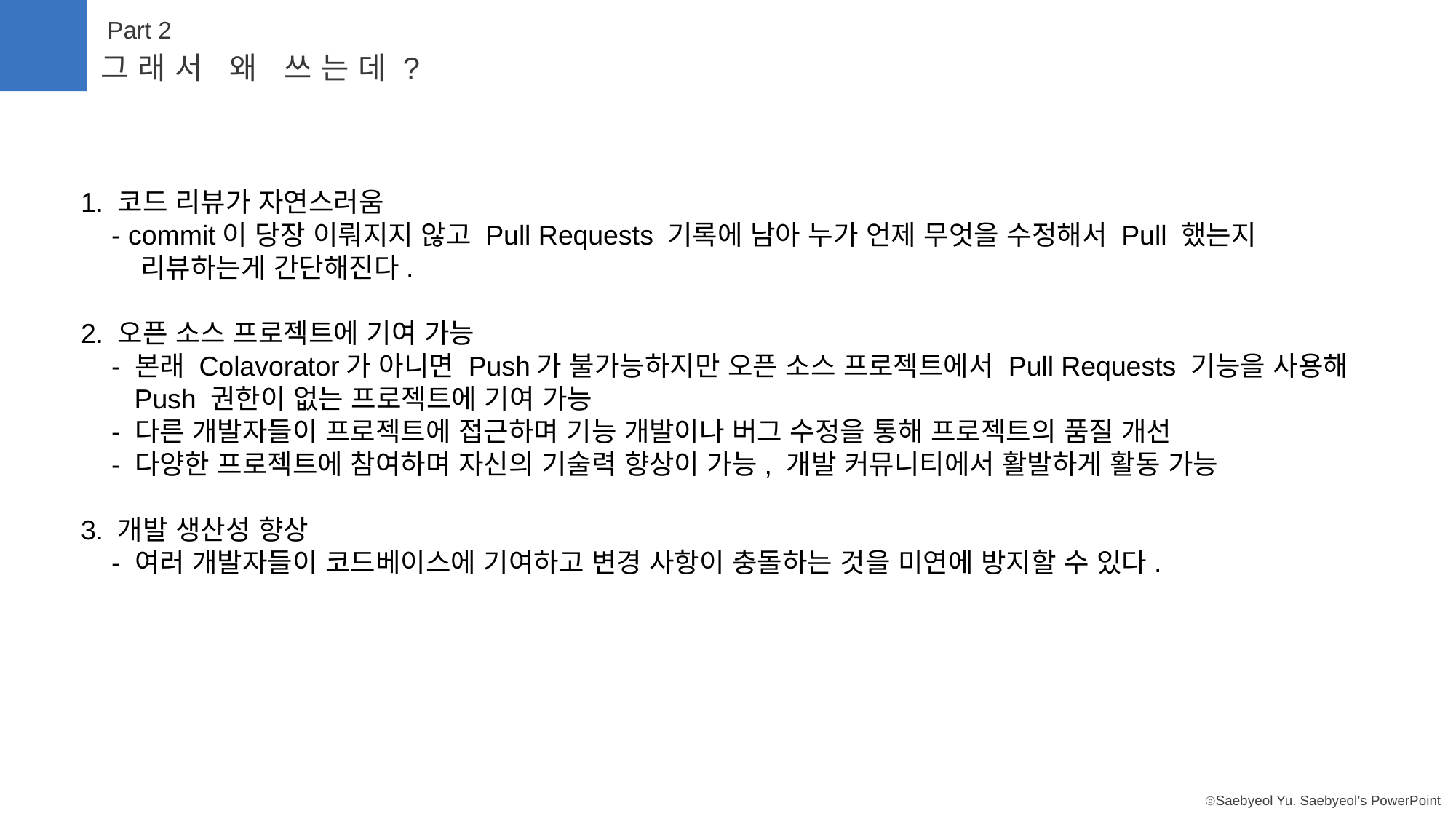

Part 2
그래서 왜 쓰는데?
1. 코드 리뷰가 자연스러움
    - commit이 당장 이뤄지지 않고 Pull Requests 기록에 남아 누가 언제 무엇을 수정해서 Pull 했는지
       리뷰하는게 간단해진다.

2. 오픈 소스 프로젝트에 기여 가능
    - 본래 Colavorator가 아니면 Push가 불가능하지만 오픈 소스 프로젝트에서 Pull Requests 기능을 사용해
       Push 권한이 없는 프로젝트에 기여 가능
    - 다른 개발자들이 프로젝트에 접근하며 기능 개발이나 버그 수정을 통해 프로젝트의 품질 개선
    - 다양한 프로젝트에 참여하며 자신의 기술력 향상이 가능, 개발 커뮤니티에서 활발하게 활동 가능

3. 개발 생산성 향상
    - 여러 개발자들이 코드베이스에 기여하고 변경 사항이 충돌하는 것을 미연에 방지할 수 있다.